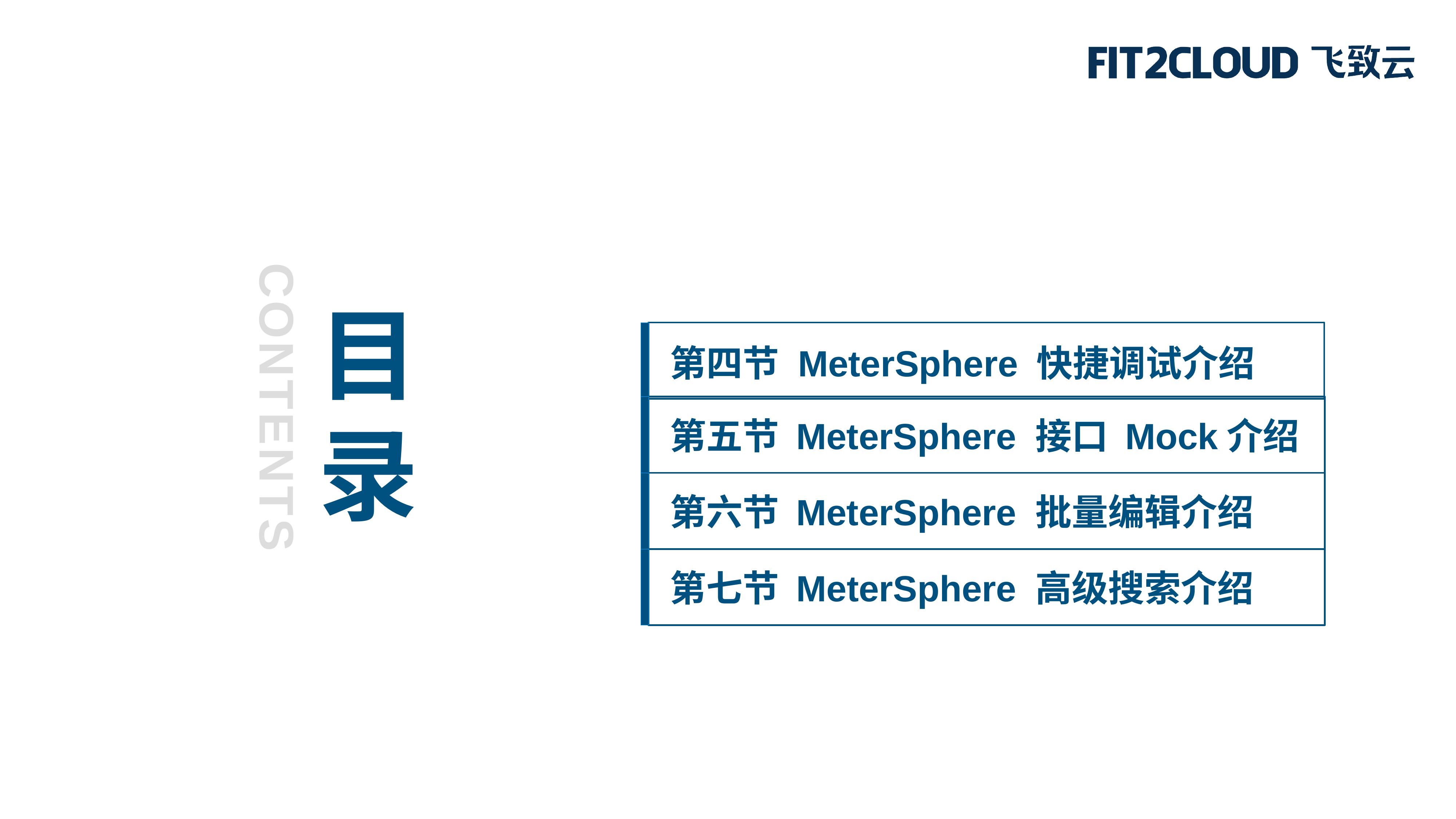

目
录

第四节 MeterSphere 快捷调试介绍

CONTENTS
第五节 MeterSphere 接口 Mock介绍

第六节 MeterSphere 批量编辑介绍

第七节 MeterSphere 高级搜索介绍